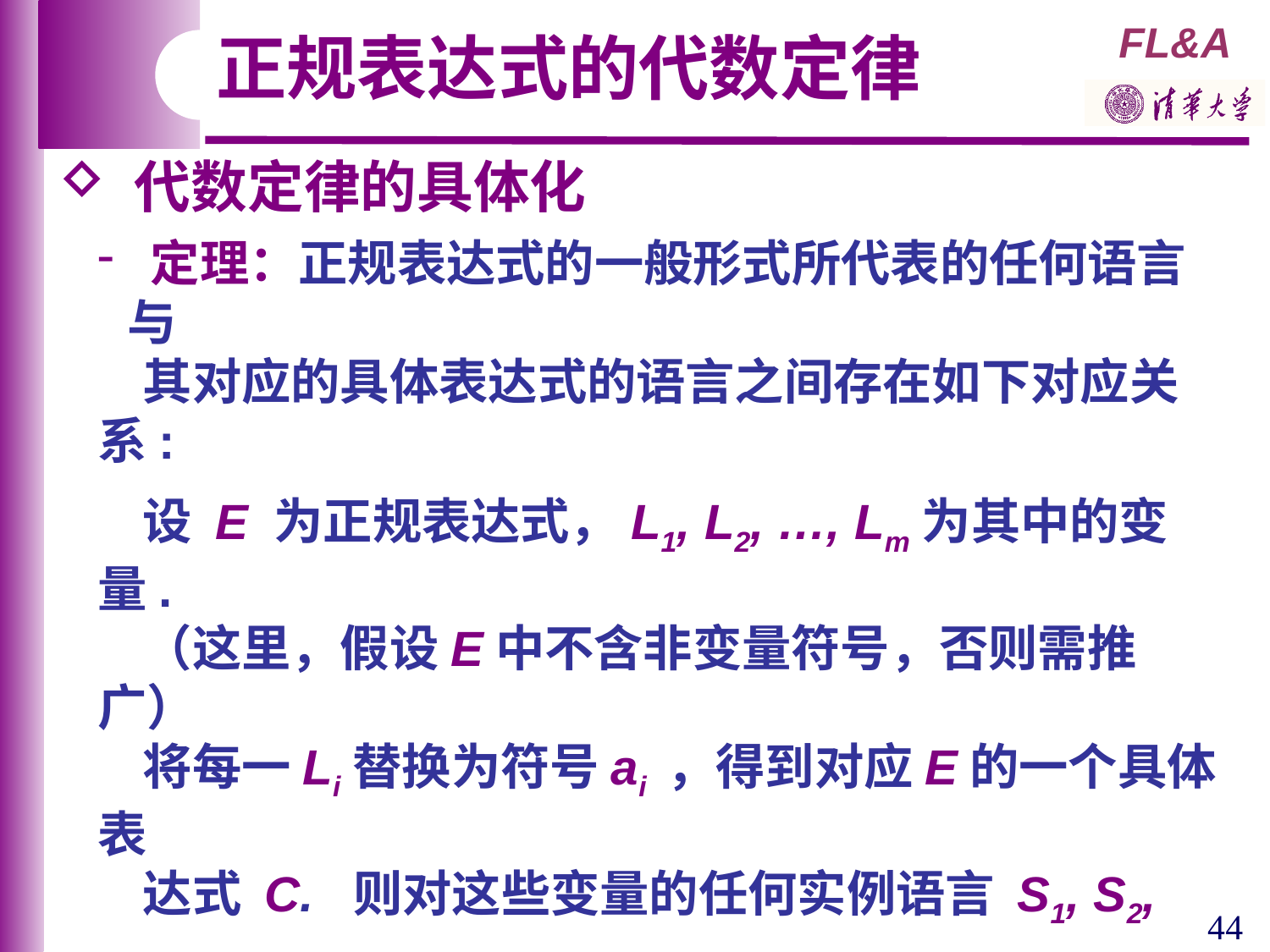

正规表达式的代数定律
 代数定律的具体化
 定理：正规表达式的一般形式所代表的任何语言与
   其对应的具体表达式的语言之间存在如下对应关系:

   设 E 为正规表达式，L1, L2, …, Lm为其中的变量.
   （这里，假设E中不含非变量符号，否则需推广）
   将每一Li替换为符号ai ，得到对应E的一个具体表
   达式 C.  则对这些变量的任何实例语言 S1, S2, …,
    Sm，L(E)中的任何串 w 可写成w = w1w2…wk 的
   形式，其中wi 是某一语言 Sji (1 ≤ ji ≤ m) 中的串，
   并且串 aj1aj2…ajk 属于语言 L(C); 另一方面, 若串
    aj1aj2…ajk 属于语言L(C), wi 是某一语言Sji (1 ≤ ji ≤
    m) 中的任意串，则w=w1w2…wk  属于语言L(E)
44